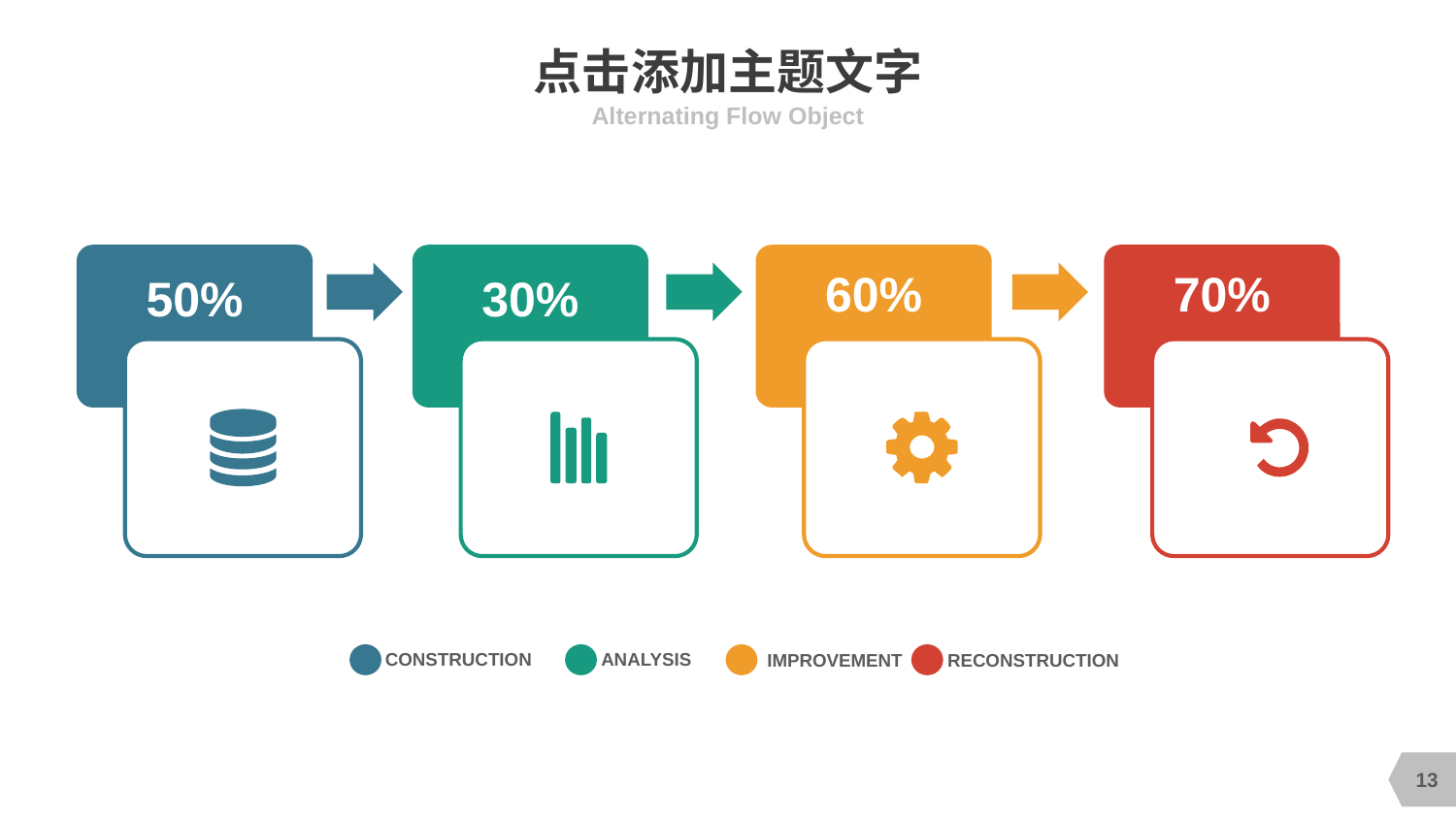

# 点击添加主题文字
Alternating Flow Object

60%
70%
50%
30%

CONSTRUCTION
ANALYSIS
IMPROVEMENT
RECONSTRUCTION
13